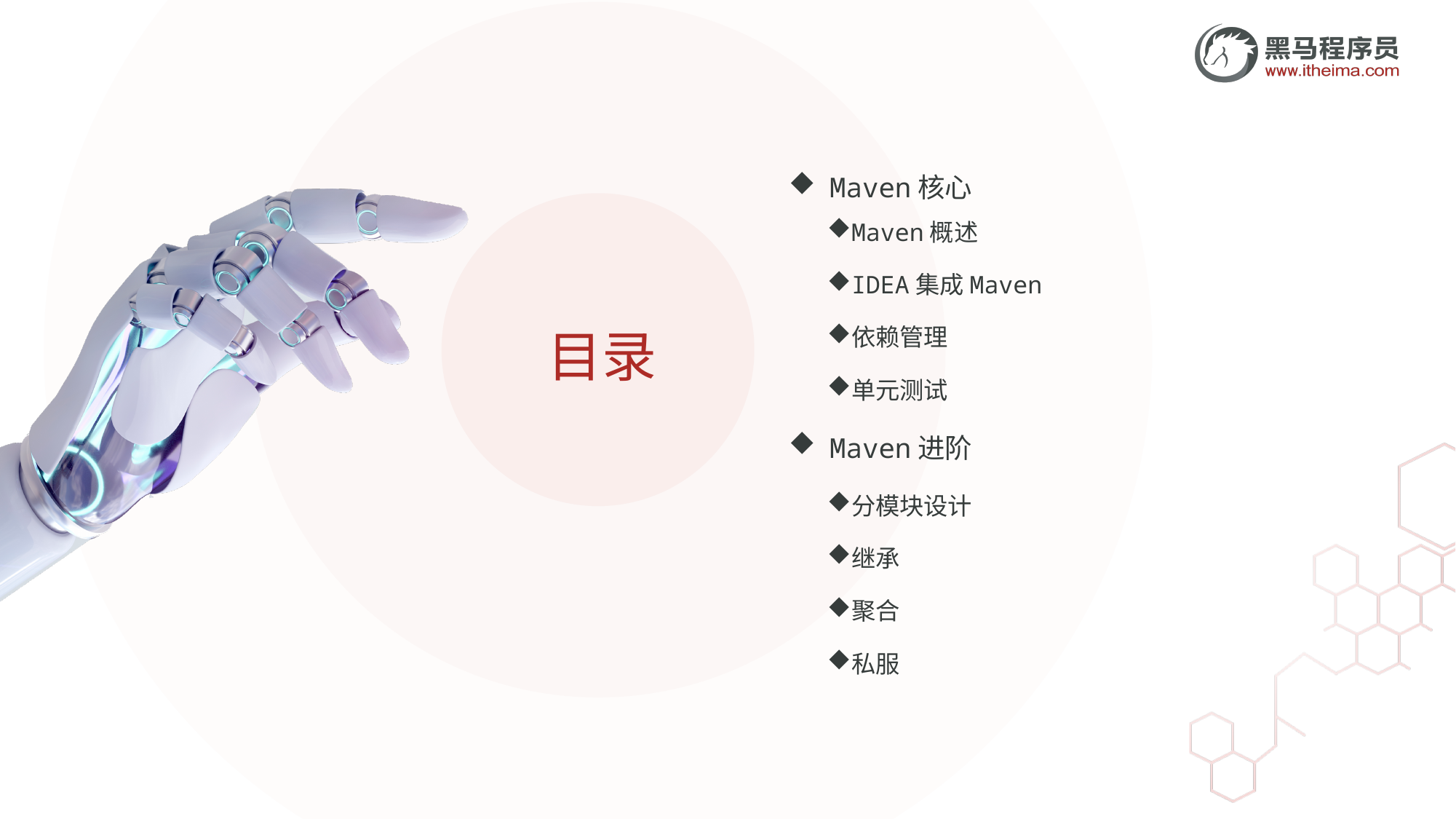

Maven核心

Maven进阶

Maven概述
IDEA集成Maven
依赖管理
单元测试
分模块设计
继承
聚合
私服